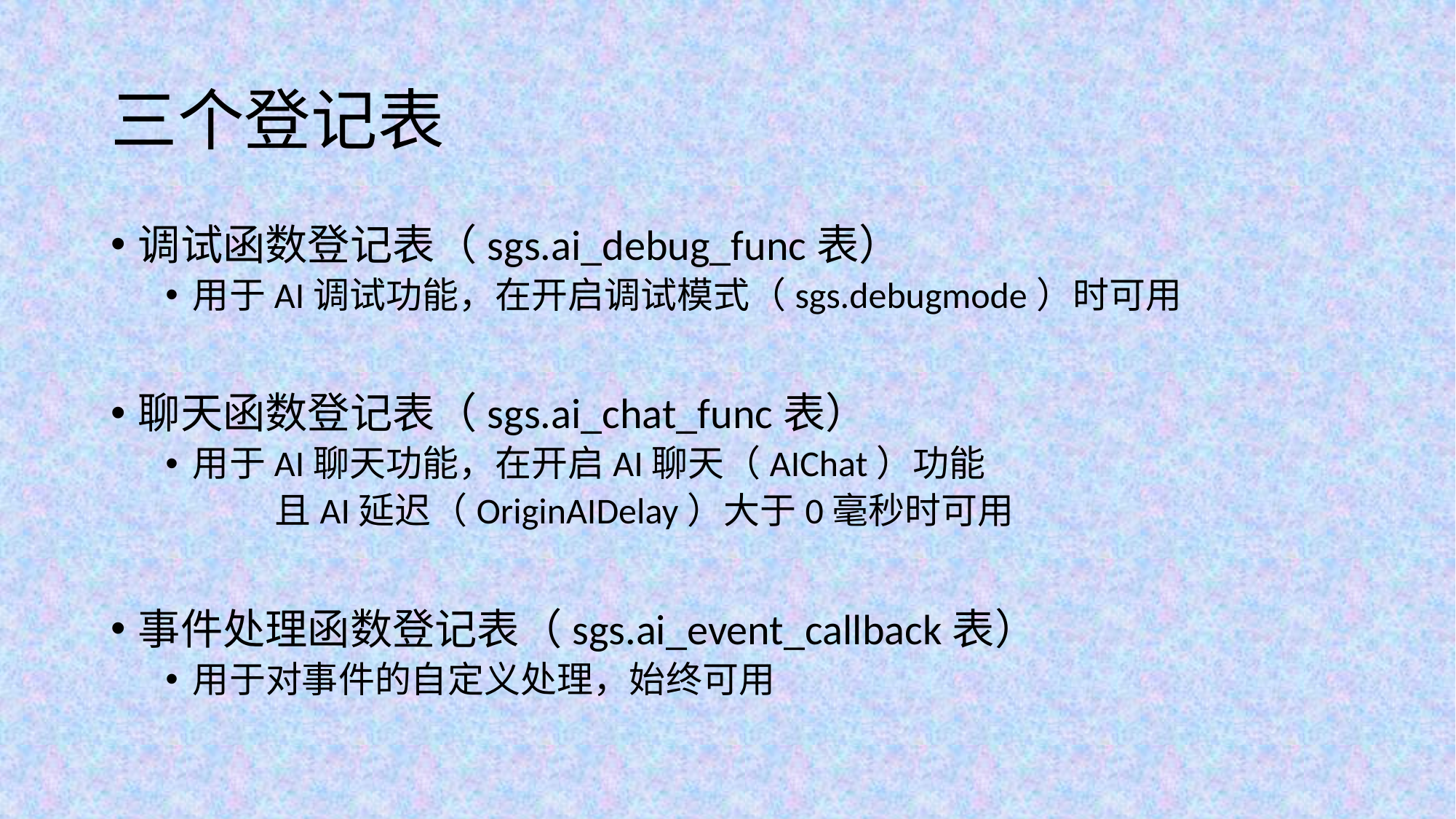

# 三个登记表
调试函数登记表（sgs.ai_debug_func表）
用于AI调试功能，在开启调试模式（sgs.debugmode）时可用

聊天函数登记表（sgs.ai_chat_func表）
用于AI聊天功能，在开启AI聊天（AIChat）功能
	且AI延迟（OriginAIDelay）大于0毫秒时可用

事件处理函数登记表（sgs.ai_event_callback表）
用于对事件的自定义处理，始终可用